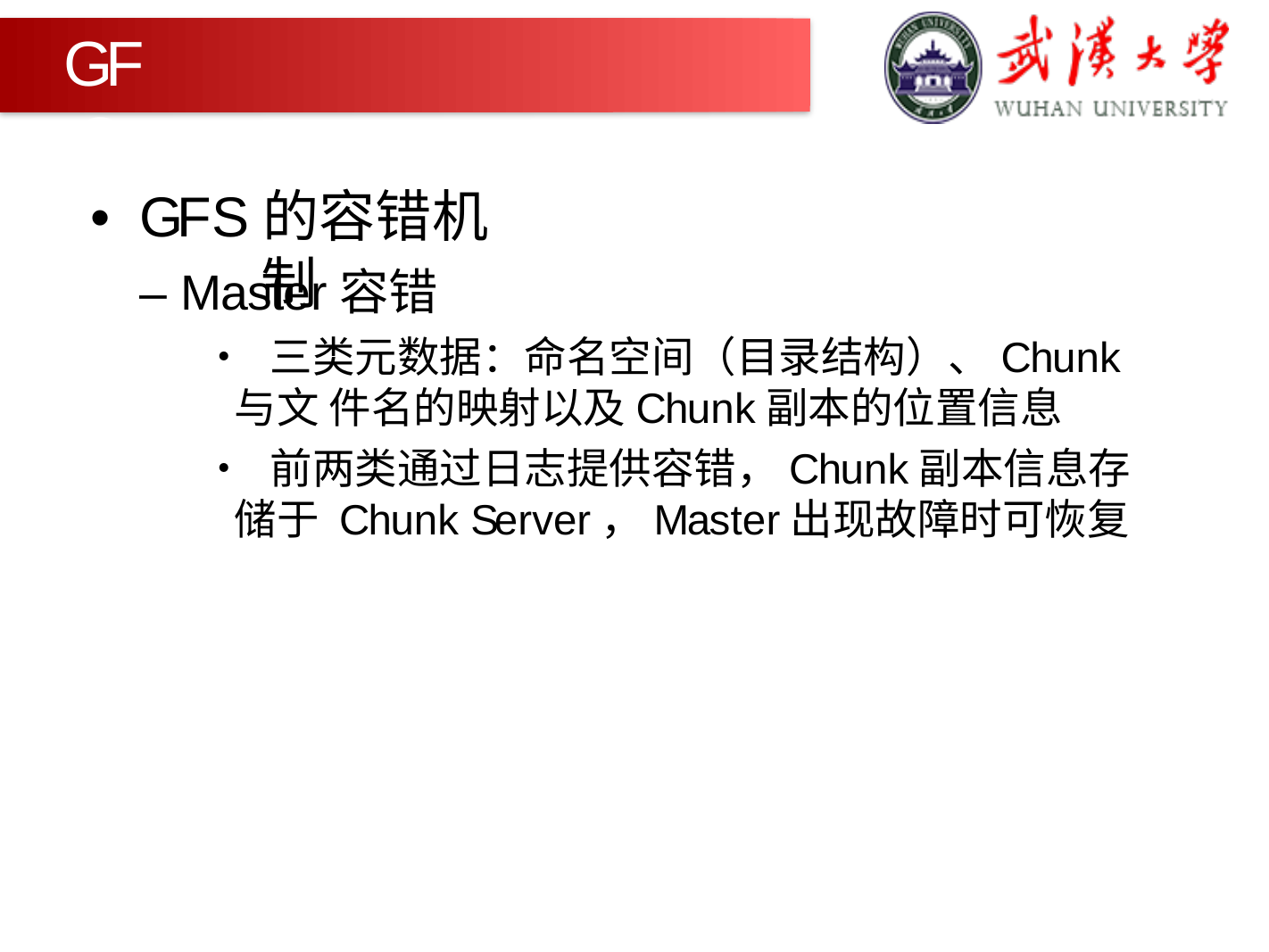

GFS
•	GFS的容错机制
– Master容错

• 三类元数据：命名空间（目录结构）、Chunk与文 件名的映射以及Chunk副本的位置信息

• 前两类通过日志提供容错，Chunk副本信息存储于 Chunk Server，Master出现故障时可恢复